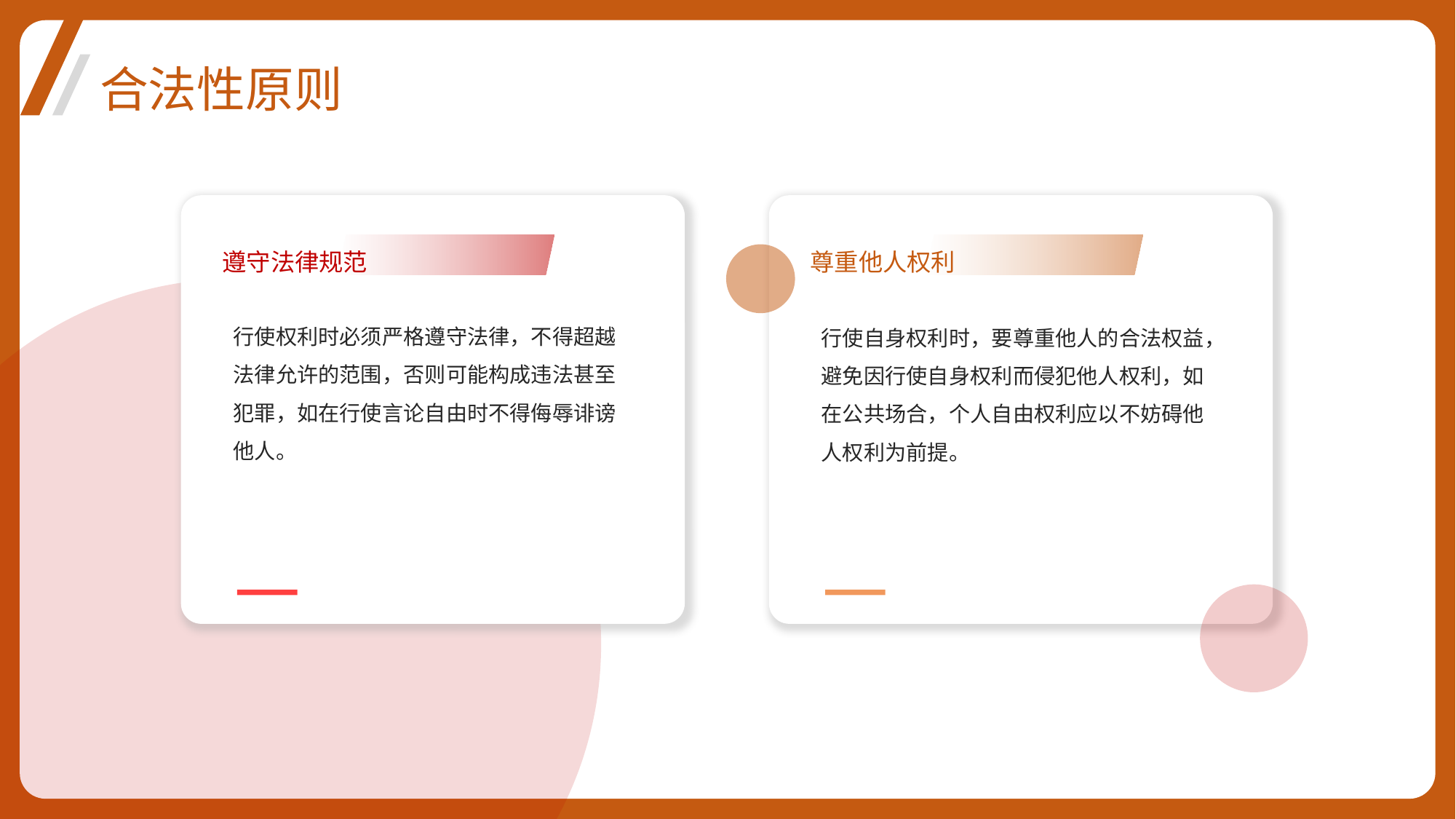

合法性原则

遵守法律规范
尊重他人权利

行使权利时必须严格遵守法律，不得超越法律允许的范围，否则可能构成违法甚至犯罪，如在行使言论自由时不得侮辱诽谤他人。
行使自身权利时，要尊重他人的合法权益，避免因行使自身权利而侵犯他人权利，如在公共场合，个人自由权利应以不妨碍他人权利为前提。